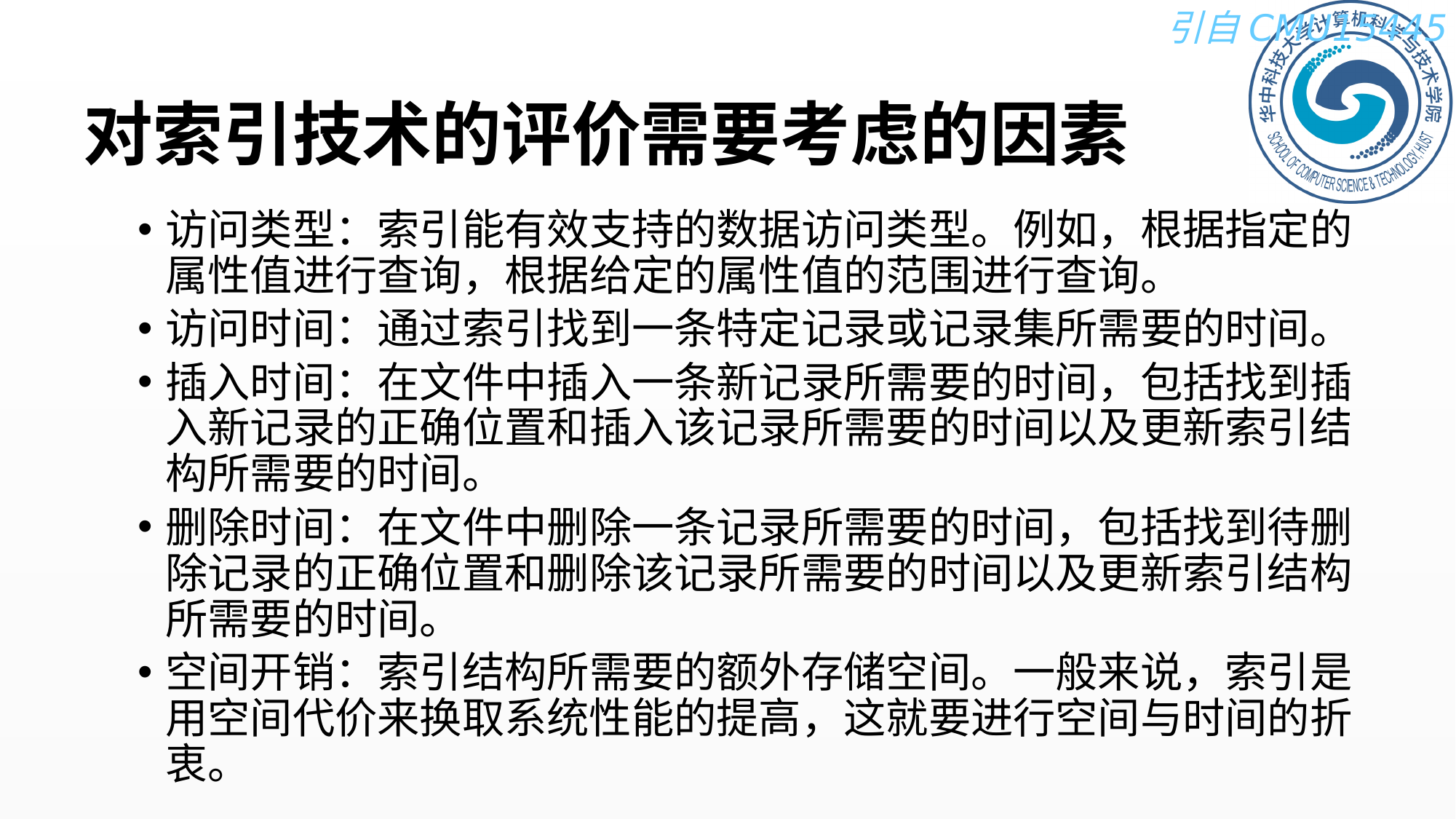

# 对索引技术的评价需要考虑的因素
访问类型：索引能有效支持的数据访问类型。例如，根据指定的属性值进行查询，根据给定的属性值的范围进行查询。
访问时间：通过索引找到一条特定记录或记录集所需要的时间。
插入时间：在文件中插入一条新记录所需要的时间，包括找到插入新记录的正确位置和插入该记录所需要的时间以及更新索引结构所需要的时间。
删除时间：在文件中删除一条记录所需要的时间，包括找到待删除记录的正确位置和删除该记录所需要的时间以及更新索引结构所需要的时间。
空间开销：索引结构所需要的额外存储空间。一般来说，索引是用空间代价来换取系统性能的提高，这就要进行空间与时间的折衷。

52